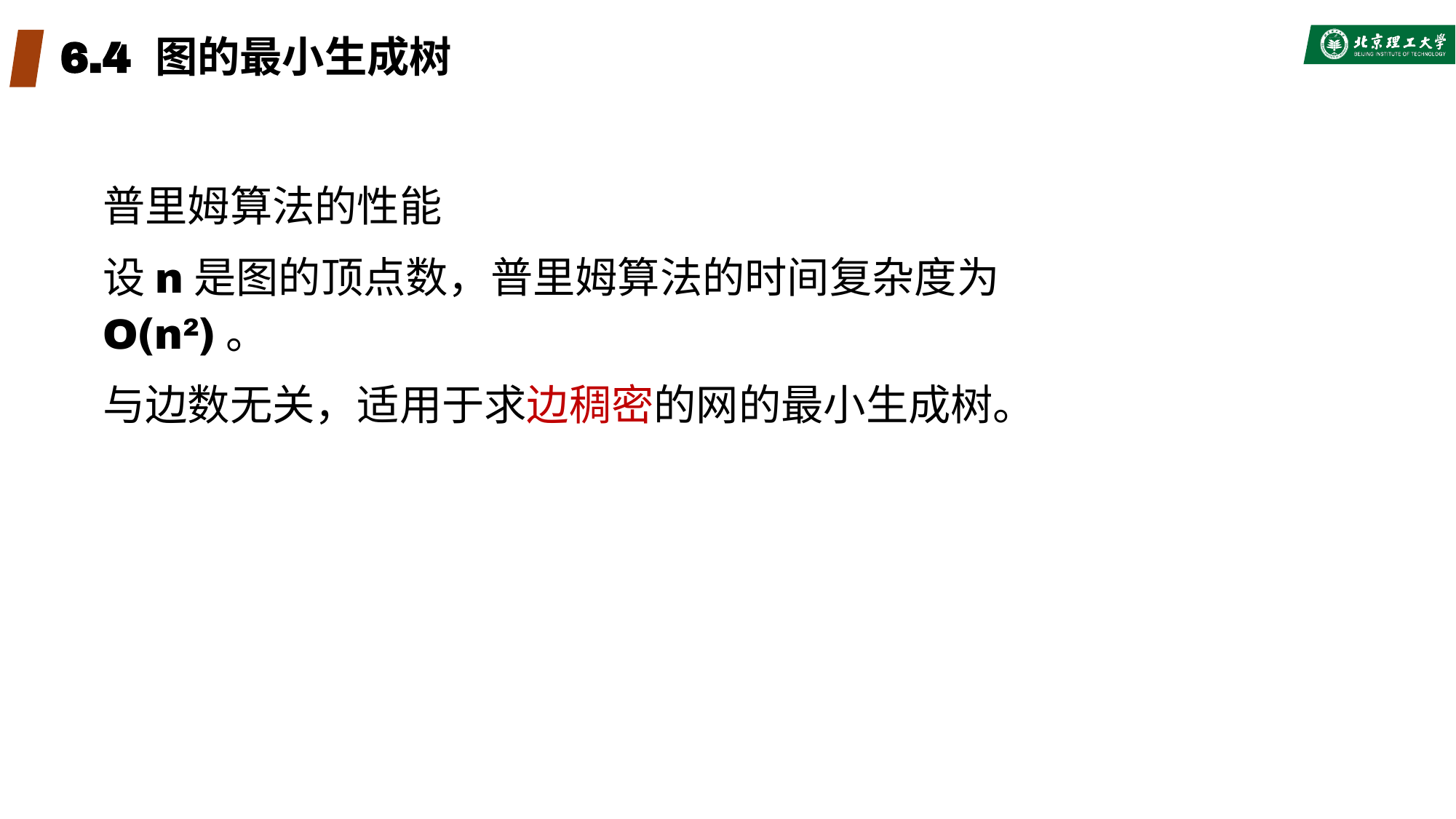

# 6.4 图的最小生成树
普里姆算法的性能
设n是图的顶点数，普里姆算法的时间复杂度为O(n2)。
与边数无关，适用于求边稠密的网的最小生成树。